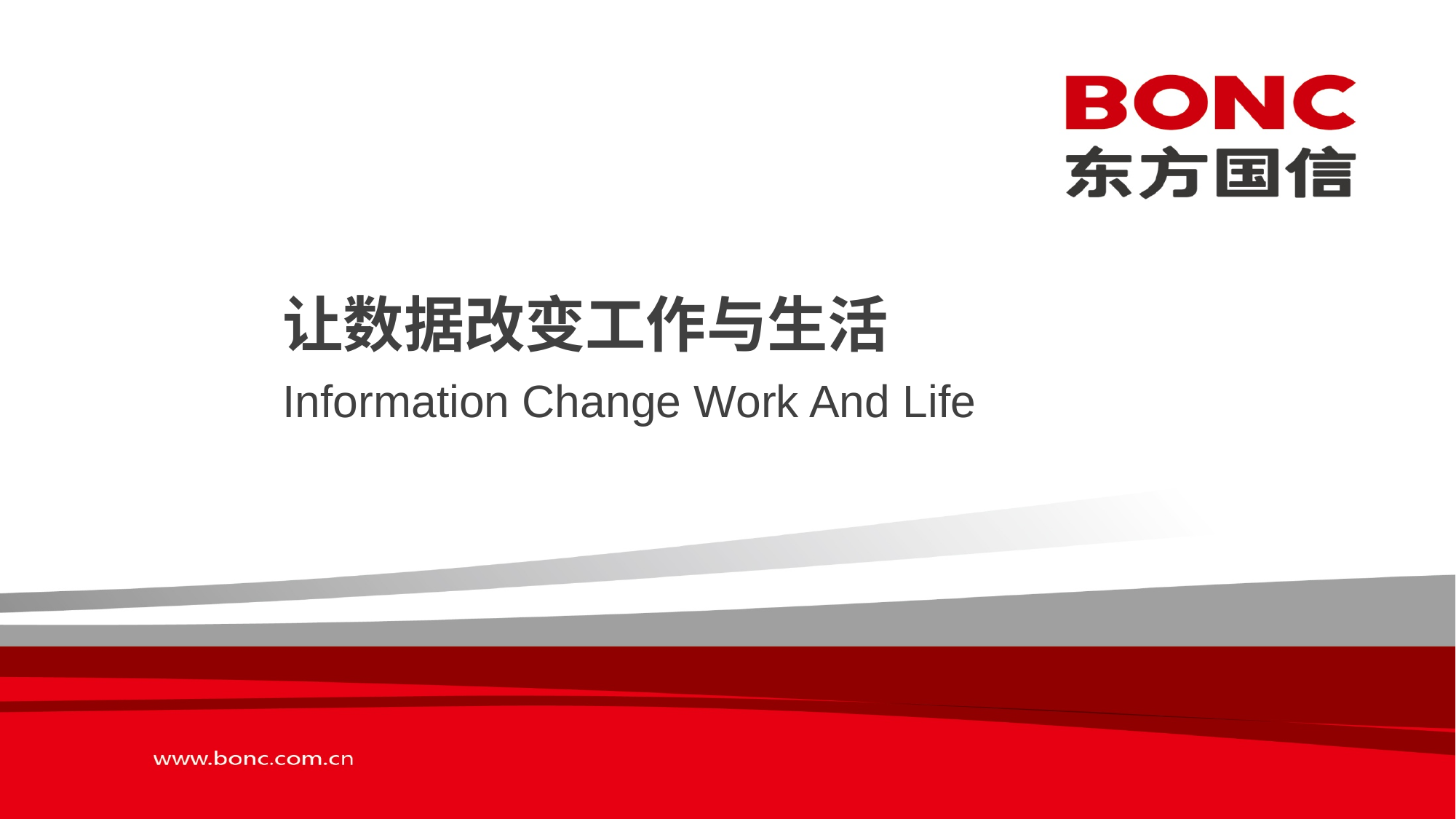

# 让数据改变工作与生活
Information Change Work And Life